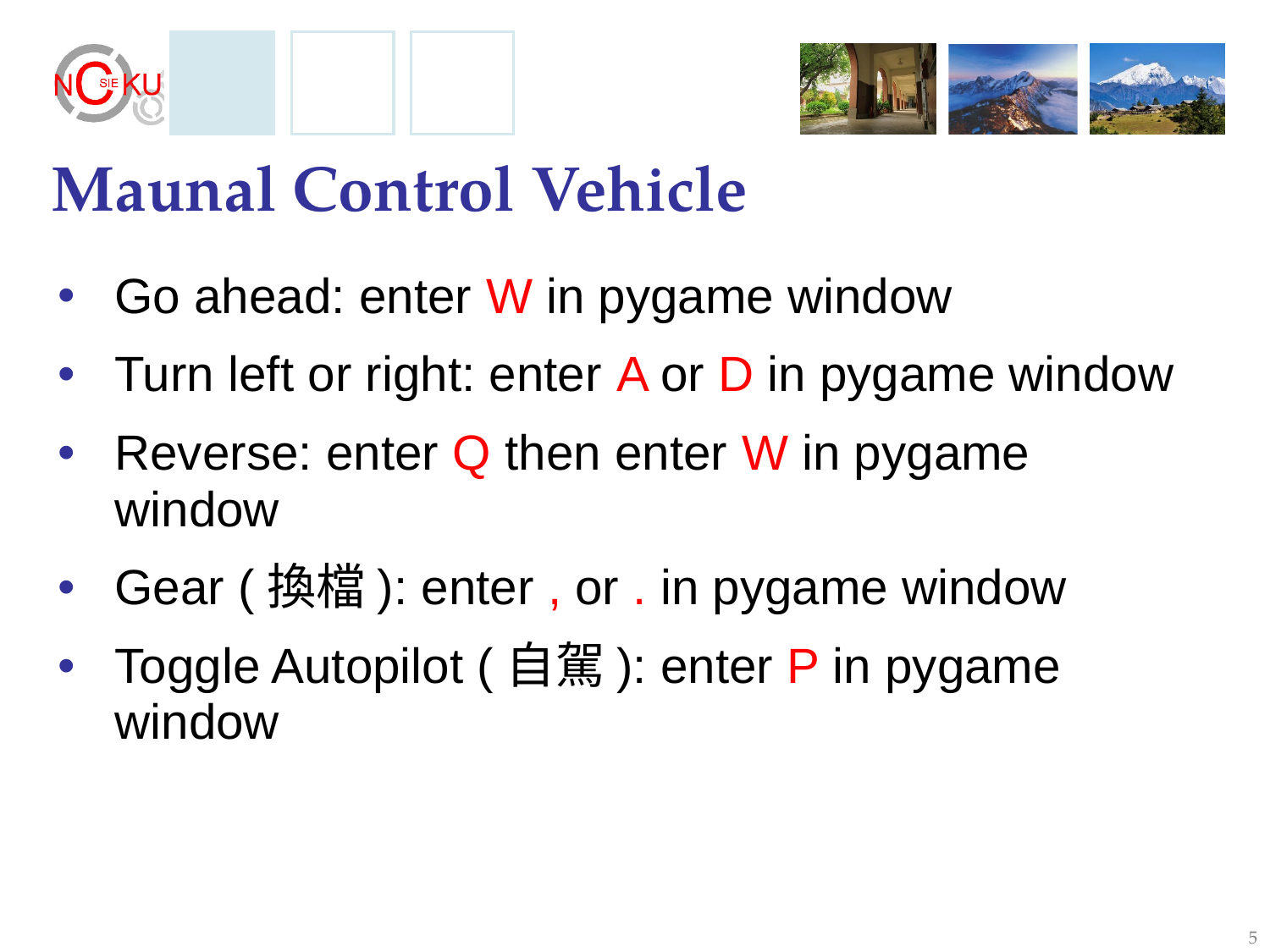

# Maunal Control Vehicle
Go ahead: enter W in pygame window
Turn left or right: enter A or D in pygame window
Reverse: enter Q then enter W in pygame window
Gear (換檔): enter , or . in pygame window
Toggle Autopilot (自駕): enter P in pygame window
5